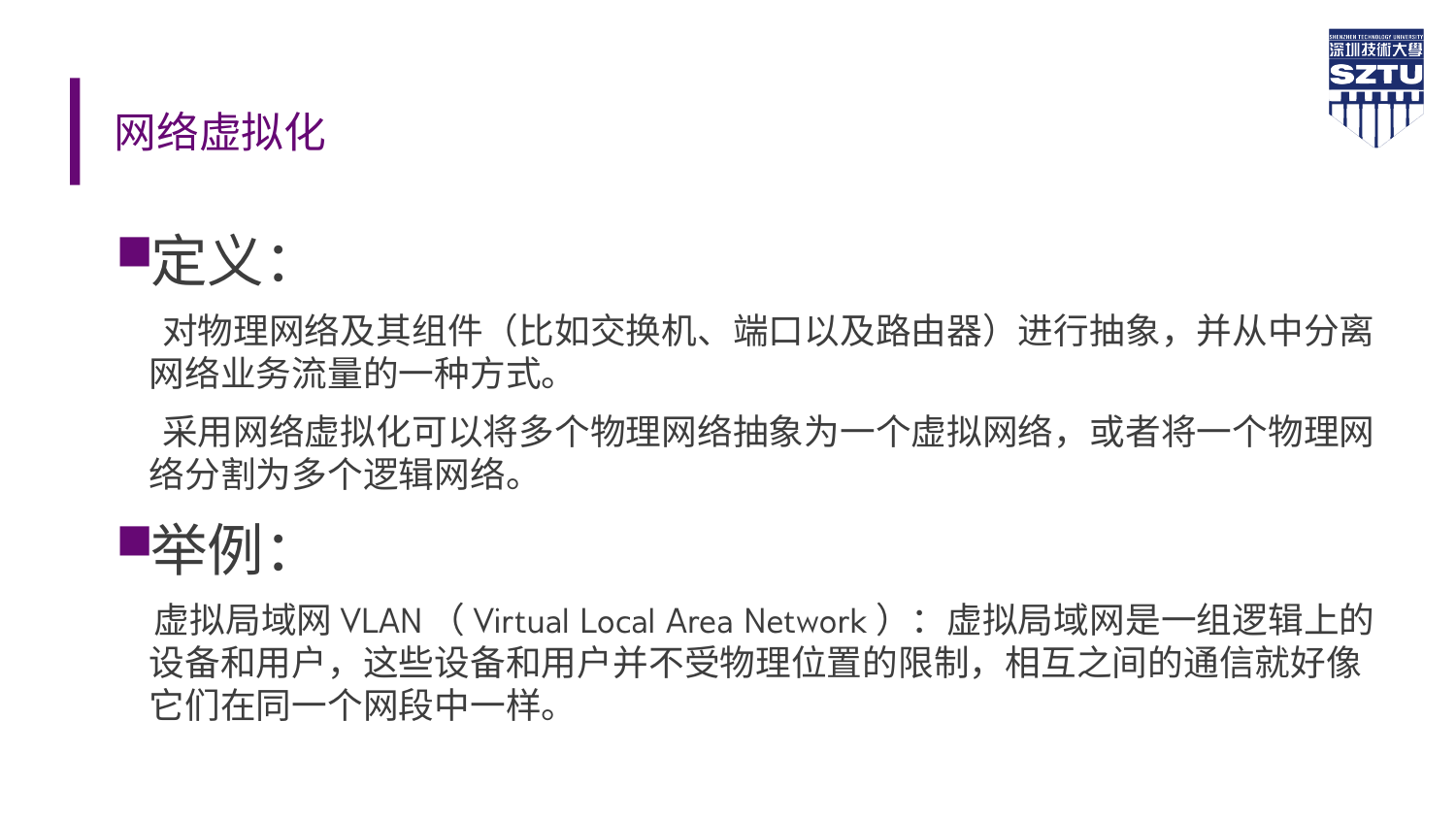

# 网络虚拟化
定义：
     对物理网络及其组件（比如交换机、端口以及路由器）进行抽象，并从中分离网络业务流量的一种方式。
     采用网络虚拟化可以将多个物理网络抽象为一个虚拟网络，或者将一个物理网络分割为多个逻辑网络。
举例：
    虚拟局域网VLAN（Virtual Local Area Network）：虚拟局域网是一组逻辑上的设备和用户，这些设备和用户并不受物理位置的限制，相互之间的通信就好像它们在同一个网段中一样。